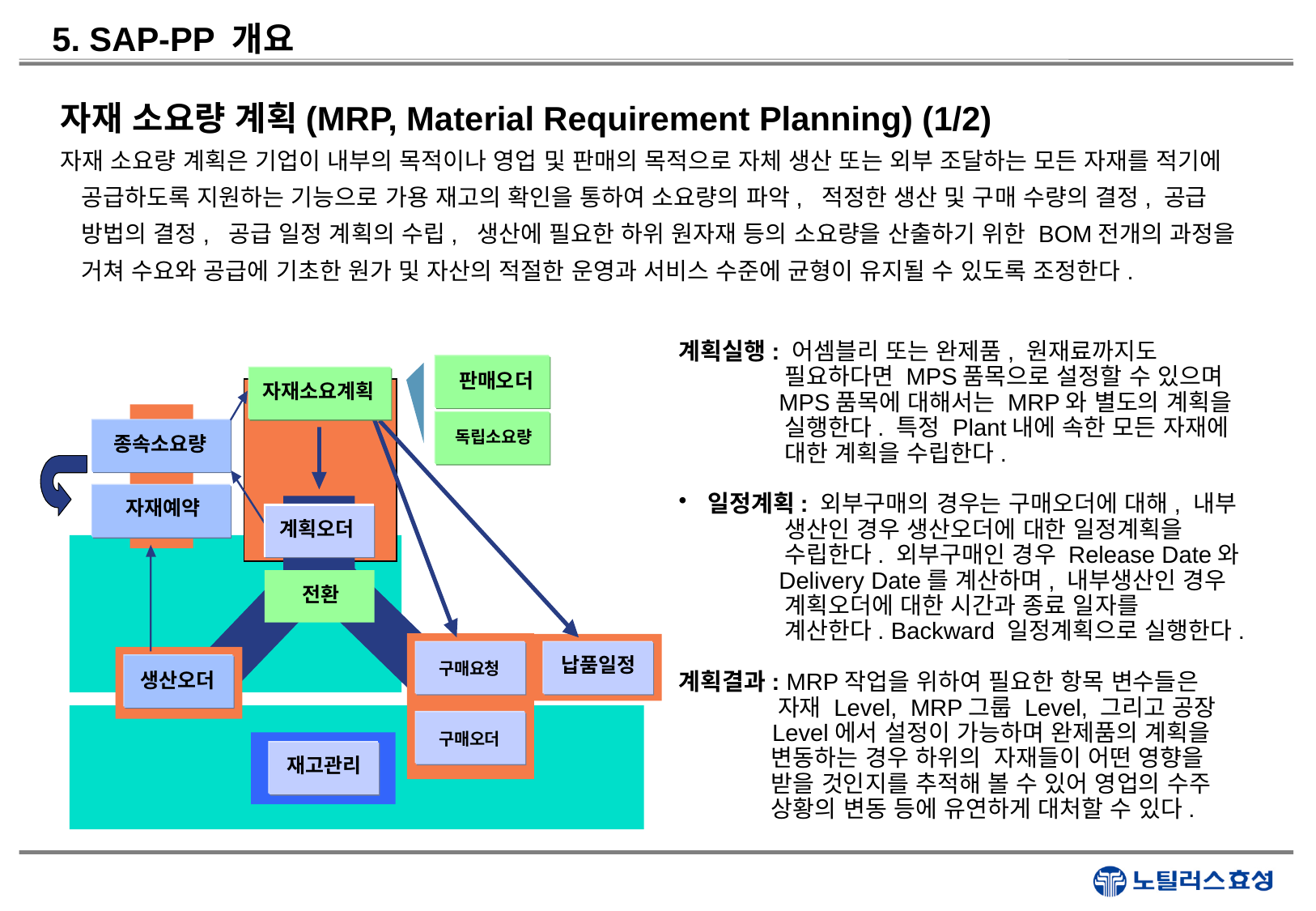

17
5. SAP-PP 개요
자재 소요량 계획(MRP, Material Requirement Planning) (1/2)
자재 소요량 계획은 기업이 내부의 목적이나 영업 및 판매의 목적으로 자체 생산 또는 외부 조달하는 모든 자재를 적기에 공급하도록 지원하는 기능으로 가용 재고의 확인을 통하여 소요량의 파악,  적정한 생산 및 구매 수량의 결정, 공급 방법의 결정,  공급 일정 계획의 수립,  생산에 필요한 하위 원자재 등의 소요량을 산출하기 위한 BOM전개의 과정을 거쳐 수요와 공급에 기초한 원가 및 자산의 적절한 운영과 서비스 수준에 균형이 유지될 수 있도록 조정한다.
계획실행: 어셈블리 또는 완제품, 원재료까지도
               필요하다면 MPS품목으로 설정할 수 있으며
               MPS품목에 대해서는 MRP와 별도의 계획을
               실행한다. 특정 Plant내에 속한 모든 자재에
               대한 계획을 수립한다.

일정계획: 외부구매의 경우는 구매오더에 대해, 내부
               생산인 경우 생산오더에 대한 일정계획을
               수립한다. 외부구매인 경우 Release Date와
               Delivery Date를 계산하며, 내부생산인 경우
               계획오더에 대한 시간과 종료 일자를
               계산한다. Backward 일정계획으로 실행한다.

계획결과: MRP작업을 위하여 필요한 항목 변수들은
              자재 Level,  MRP그룹 Level, 그리고 공장
              Level에서 설정이 가능하며 완제품의 계획을
             변동하는 경우 하위의  자재들이 어떤 영향을
             받을 것인지를 추적해 볼 수 있어 영업의 수주
             상황의 변동 등에 유연하게 대처할 수 있다.

판매오더

자재소요계획

독립소요량

종속소요량

자재예약

계획오더

전환

납품일정

구매요청
생산오더

구매오더

재고관리